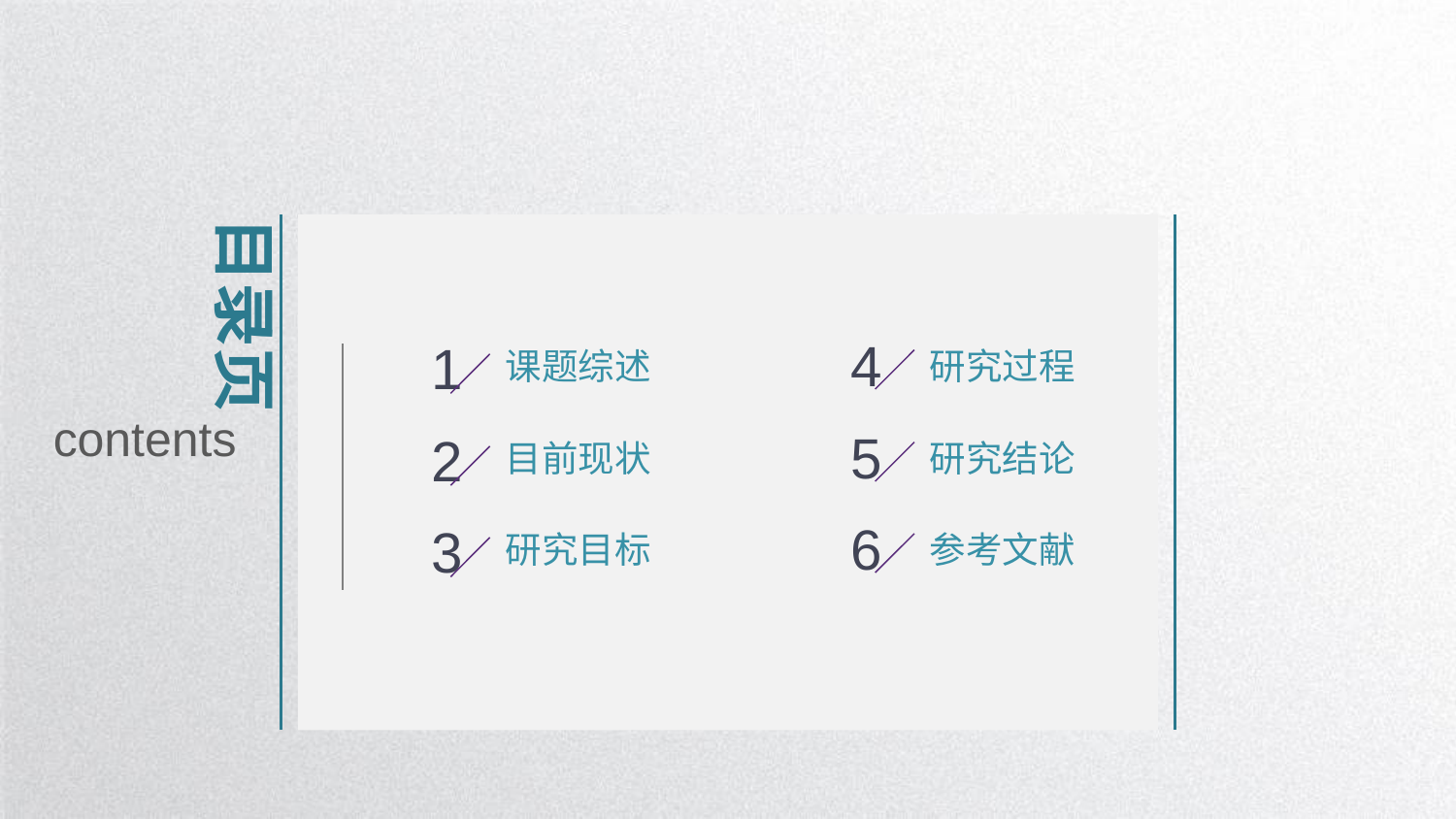

目录页

4
1
课题综述
研究过程
contents
5
2
目前现状
研究结论
6
3
研究目标
参考文献